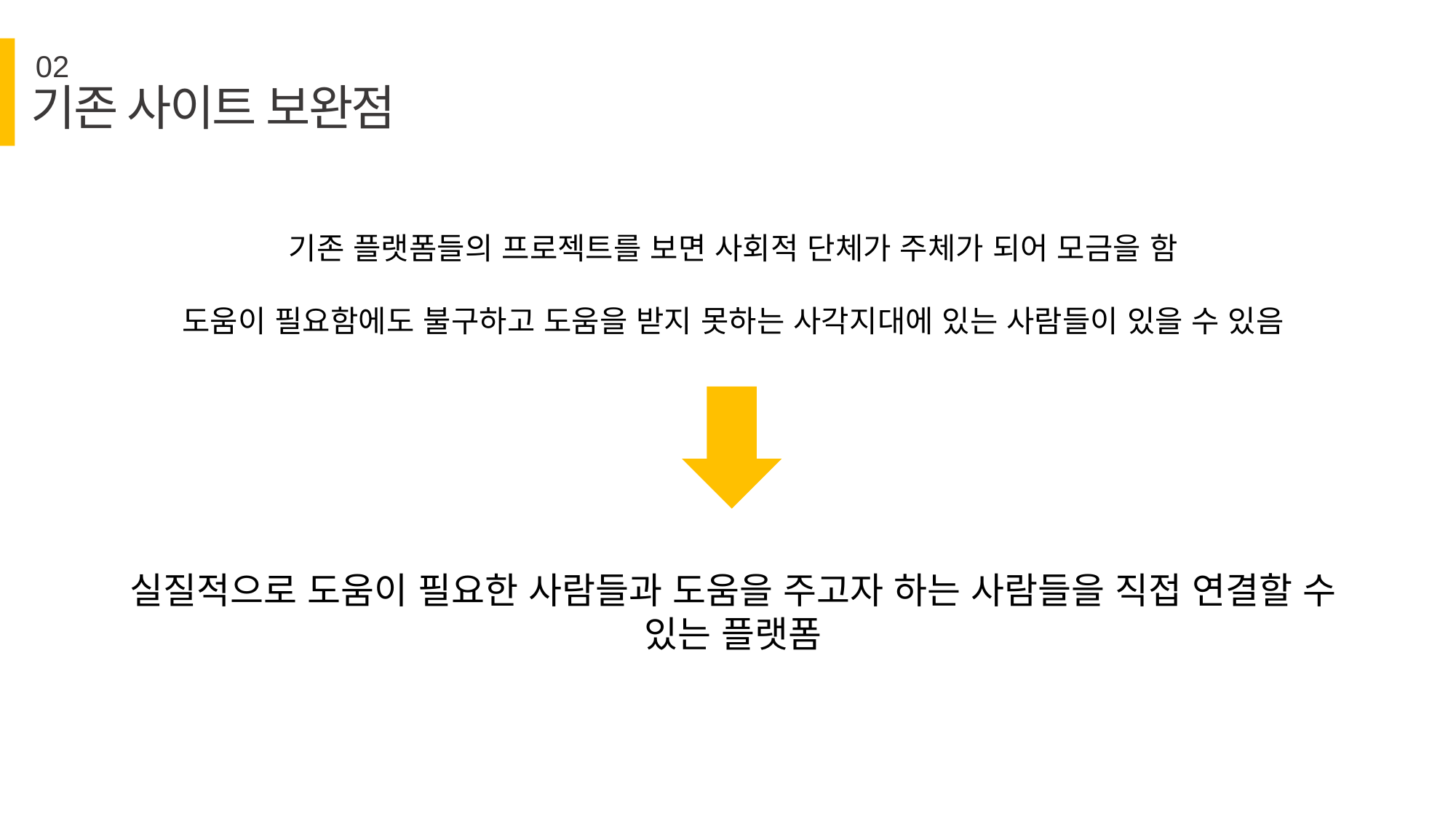

02
기존 사이트 보완점
기존 플랫폼들의 프로젝트를 보면 사회적 단체가 주체가 되어 모금을 함

도움이 필요함에도 불구하고 도움을 받지 못하는 사각지대에 있는 사람들이 있을 수 있음

실질적으로 도움이 필요한 사람들과 도움을 주고자 하는 사람들을 직접 연결할 수 있는 플랫폼